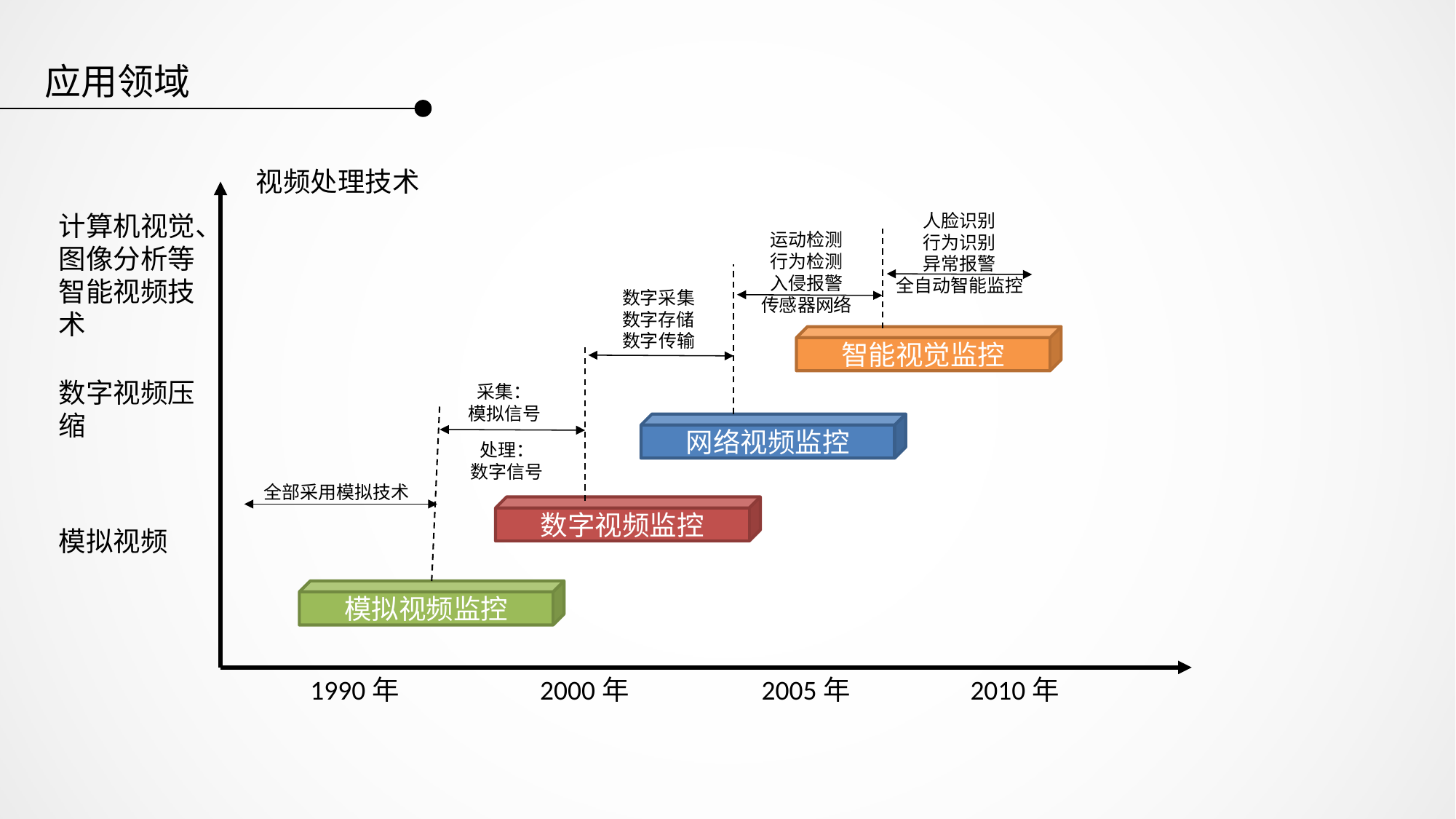

应用领域

视频处理技术
计算机视觉、图像分析等智能视频技术
人脸识别
行为识别
异常报警
全自动智能监控
运动检测
行为检测
入侵报警
传感器网络
数字采集
数字存储
数字传输
智能视觉监控
数字视频压缩
采集：
模拟信号
网络视频监控
处理：
数字信号
全部采用模拟技术
数字视频监控
模拟视频
模拟视频监控
1990年
2000年
2005年
2010年